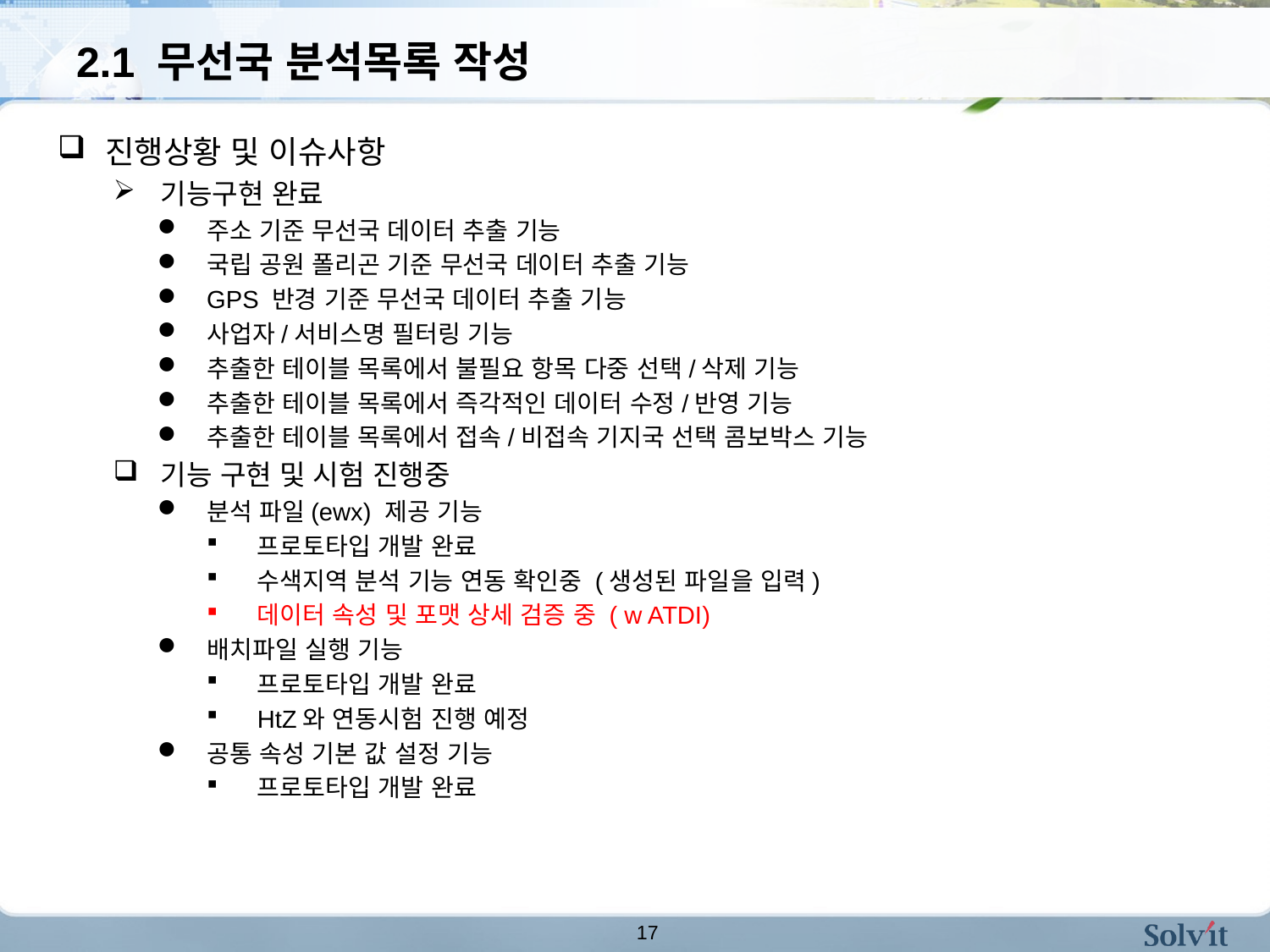

# 2.1 무선국 분석목록 작성
진행상황 및 이슈사항
기능구현 완료
주소 기준 무선국 데이터 추출 기능
국립 공원 폴리곤 기준 무선국 데이터 추출 기능
GPS 반경 기준 무선국 데이터 추출 기능
사업자/서비스명 필터링 기능
추출한 테이블 목록에서 불필요 항목 다중 선택/삭제 기능
추출한 테이블 목록에서 즉각적인 데이터 수정/반영 기능
추출한 테이블 목록에서 접속/비접속 기지국 선택 콤보박스 기능
기능 구현 및 시험 진행중
분석 파일(ewx) 제공 기능
프로토타입 개발 완료
수색지역 분석 기능 연동 확인중 (생성된 파일을 입력)
데이터 속성 및 포맷 상세 검증 중 ( w ATDI)
배치파일 실행 기능
프로토타입 개발 완료
HtZ와 연동시험 진행 예정
공통 속성 기본 값 설정 기능
프로토타입 개발 완료
17